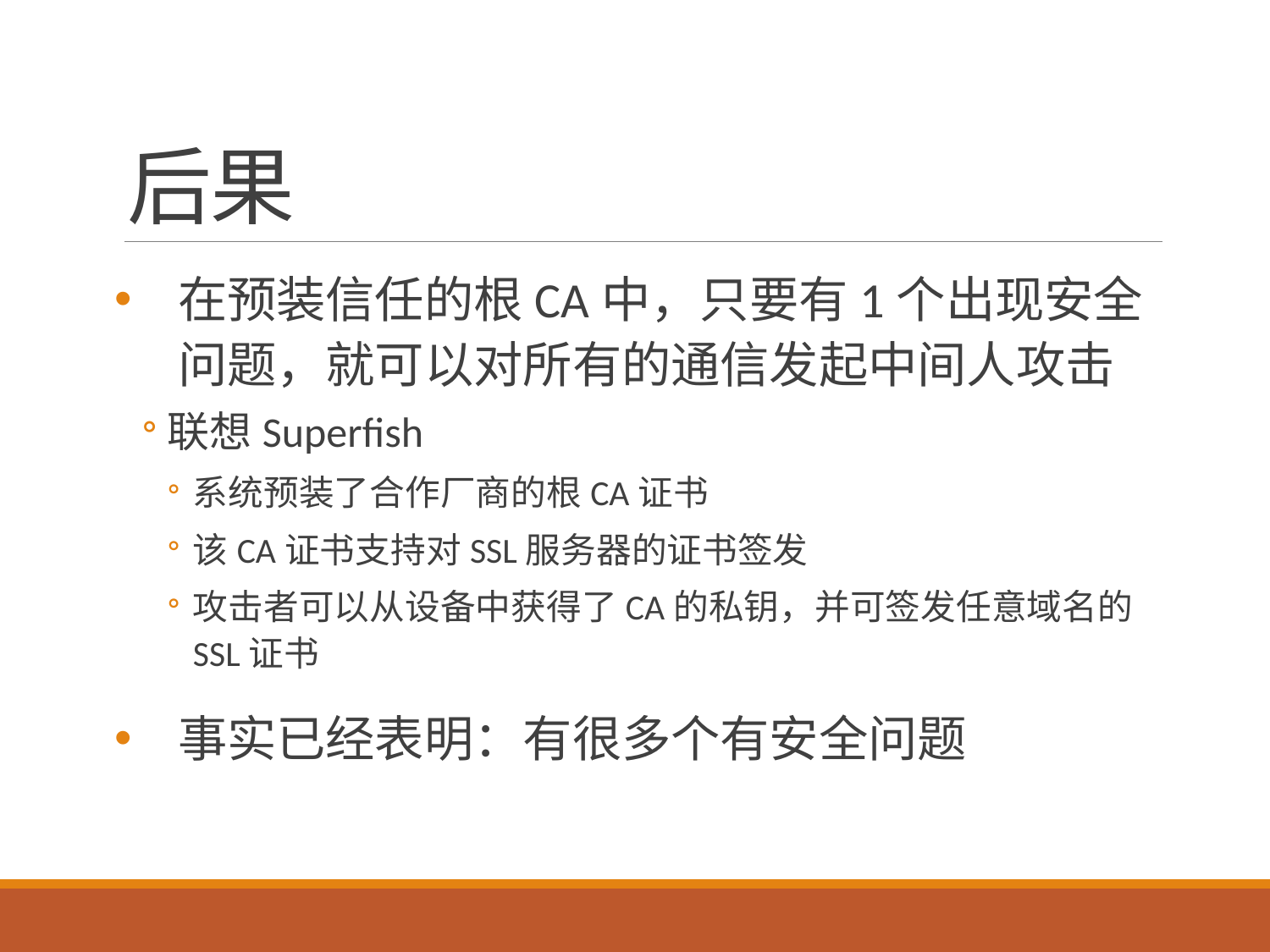

# 后果
在预装信任的根CA中，只要有1个出现安全问题，就可以对所有的通信发起中间人攻击
联想Superfish
系统预装了合作厂商的根CA证书
该CA证书支持对SSL服务器的证书签发
攻击者可以从设备中获得了CA的私钥，并可签发任意域名的SSL证书
事实已经表明：有很多个有安全问题